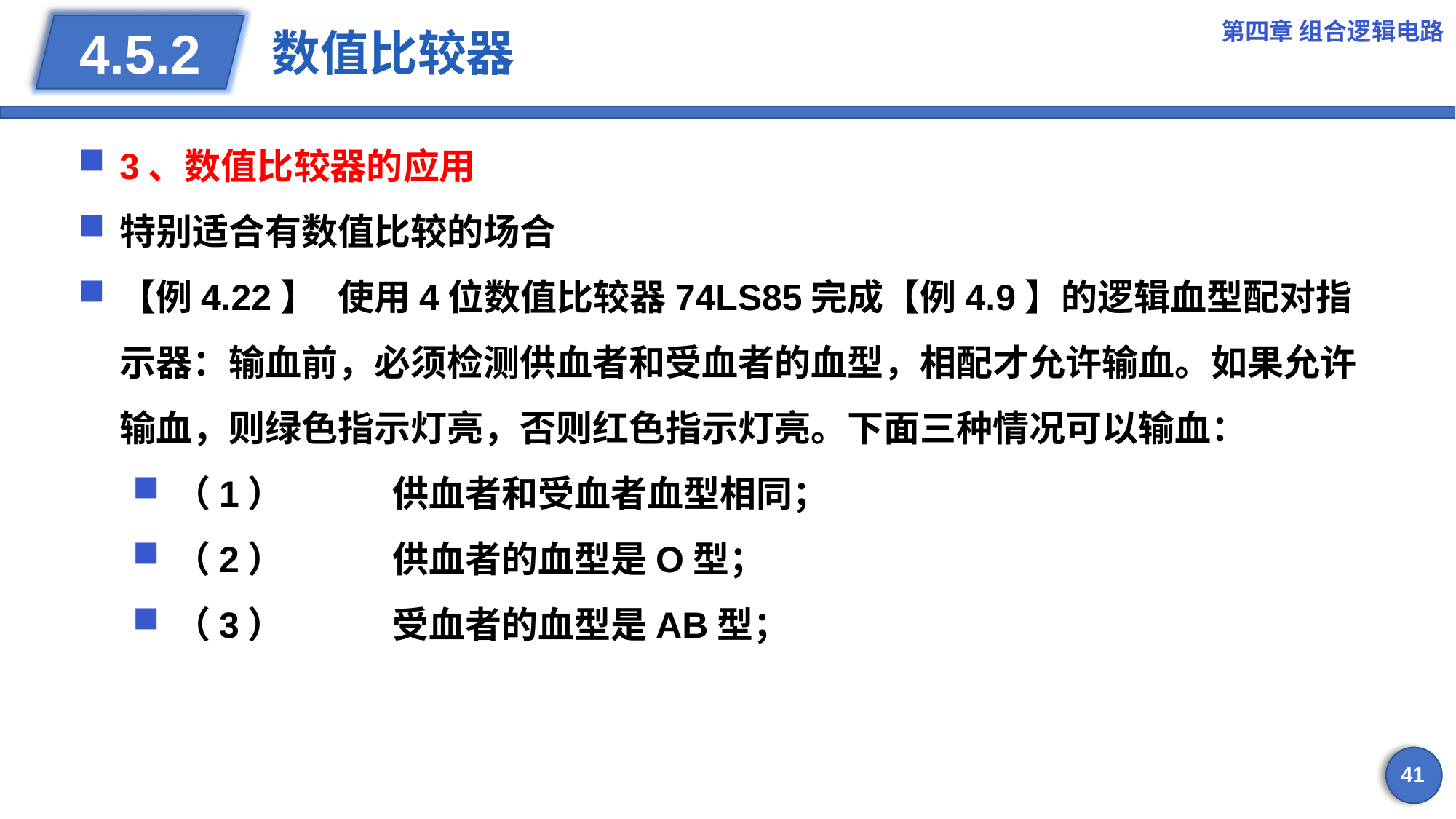

第四章 组合逻辑电路
# 数值比较器
4.5.2
3、数值比较器的应用
特别适合有数值比较的场合
【例4.22】	使用4位数值比较器74LS85完成【例4.9】的逻辑血型配对指示器：输血前，必须检测供血者和受血者的血型，相配才允许输血。如果允许输血，则绿色指示灯亮，否则红色指示灯亮。下面三种情况可以输血：
（1）	供血者和受血者血型相同；
（2）	供血者的血型是O型；
（3）	受血者的血型是AB型；
41